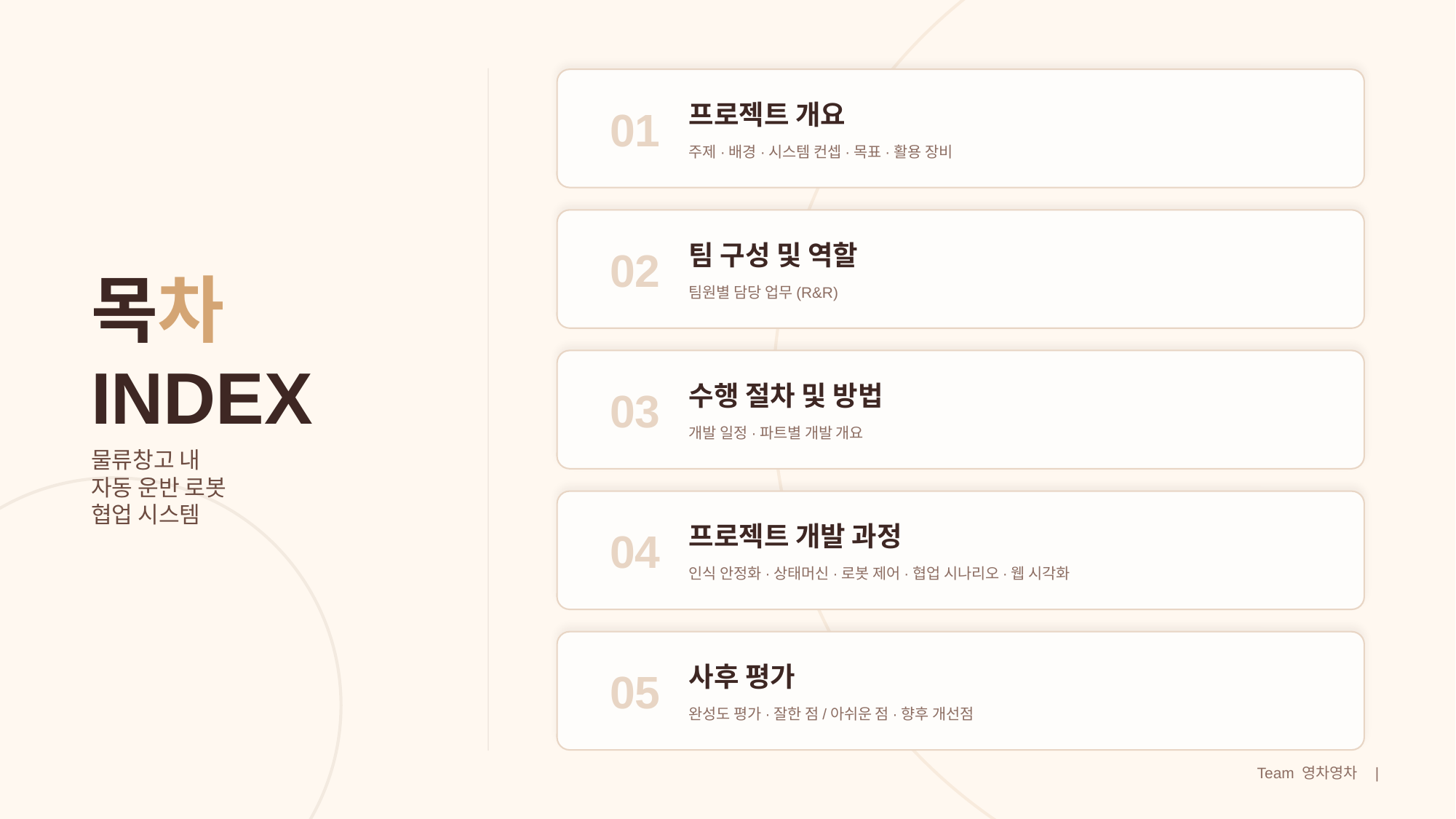

프로젝트 개요
01
주제·배경·시스템 컨셉·목표·활용 장비

팀 구성 및 역할
02
목차
INDEX
팀원별 담당 업무(R&R)

수행 절차 및 방법
03
개발 일정·파트별 개발 개요
물류창고 내
자동 운반 로봇
협업 시스템

프로젝트 개발 과정
04
인식 안정화·상태머신·로봇 제어·협업 시나리오·웹 시각화

사후 평가
05
완성도 평가·잘한 점/아쉬운 점·향후 개선점
Team 영차영차
|